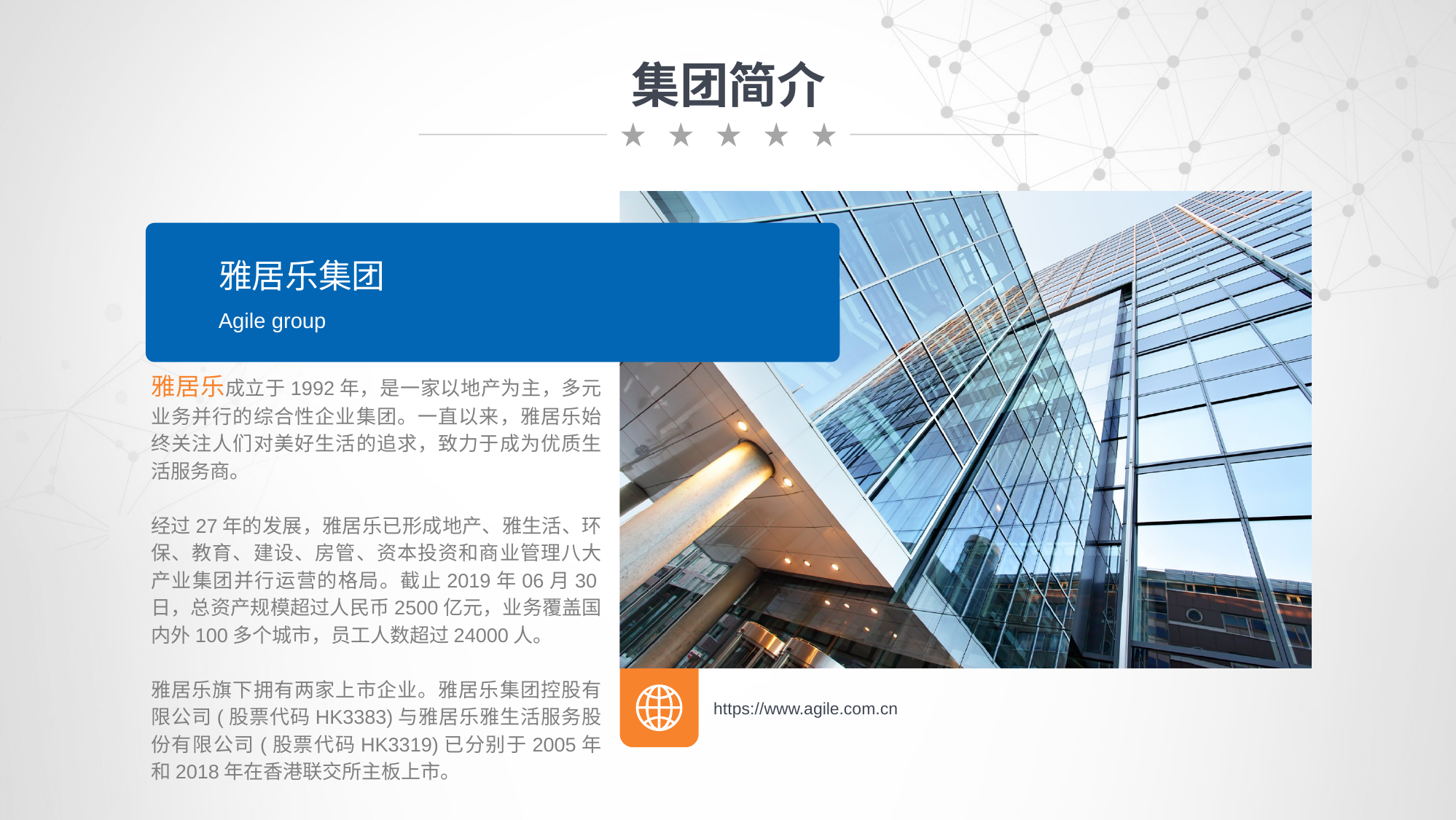

集团简介

雅居乐集团
Agile group
雅居乐成立于1992年，是一家以地产为主，多元业务并行的综合性企业集团。一直以来，雅居乐始终关注人们对美好生活的追求，致力于成为优质生活服务商。

经过27年的发展，雅居乐已形成地产、雅生活、环保、教育、建设、房管、资本投资和商业管理八大产业集团并行运营的格局。截止2019年06月30日，总资产规模超过人民币2500亿元，业务覆盖国内外100多个城市，员工人数超过24000人。

雅居乐旗下拥有两家上市企业。雅居乐集团控股有限公司(股票代码HK3383)与雅居乐雅生活服务股份有限公司(股票代码HK3319)已分别于2005年和2018年在香港联交所主板上市。

https://www.agile.com.cn